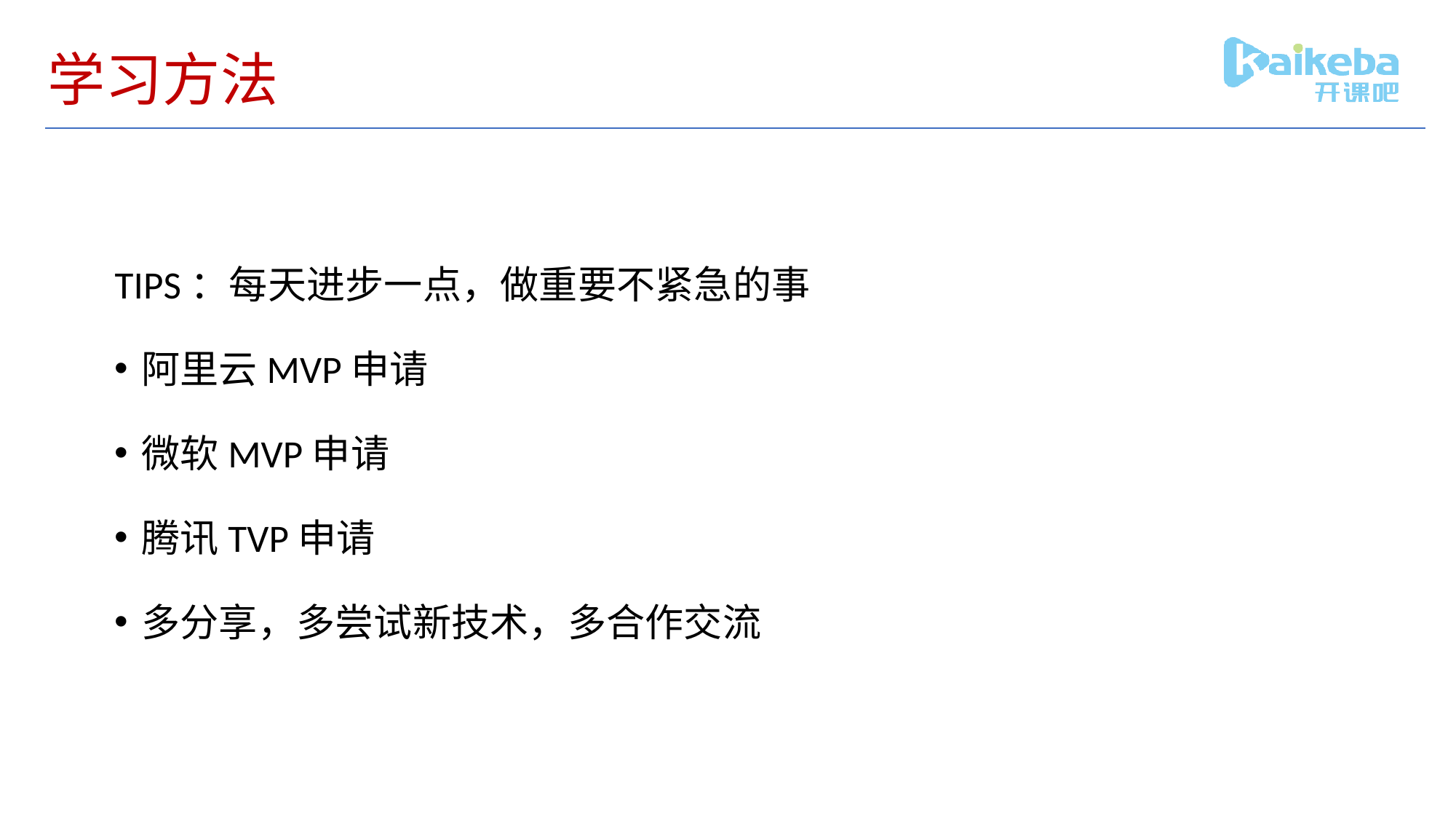

# 学习方法
TIPS：每天进步一点，做重要不紧急的事
阿里云MVP申请
微软MVP申请
腾讯TVP申请
多分享，多尝试新技术，多合作交流